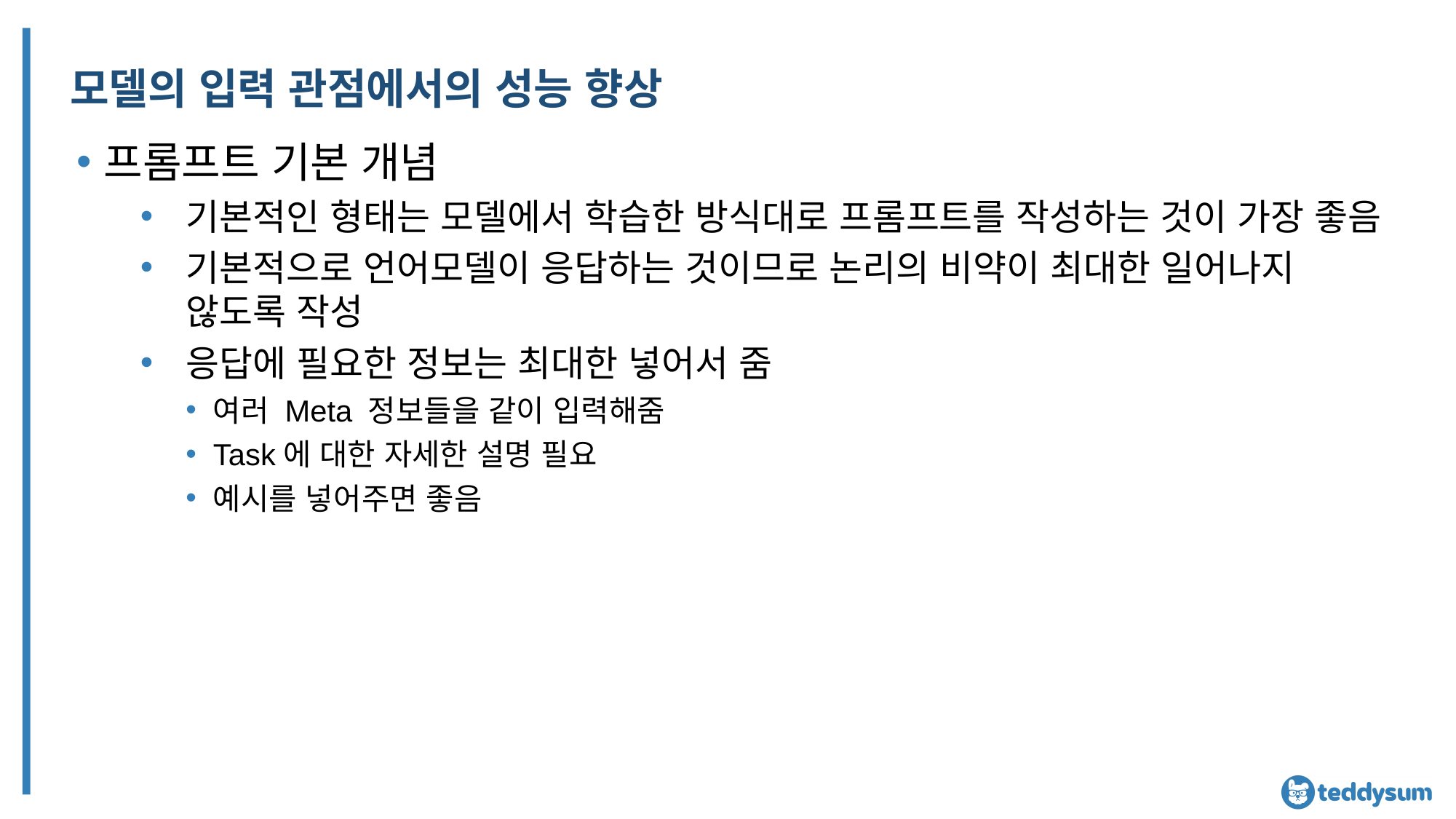

# 모델의 입력 관점에서의 성능 향상
프롬프트 기본 개념
기본적인 형태는 모델에서 학습한 방식대로 프롬프트를 작성하는 것이 가장 좋음
기본적으로 언어모델이 응답하는 것이므로 논리의 비약이 최대한 일어나지 않도록 작성
응답에 필요한 정보는 최대한 넣어서 줌
여러 Meta 정보들을 같이 입력해줌
Task에 대한 자세한 설명 필요
예시를 넣어주면 좋음